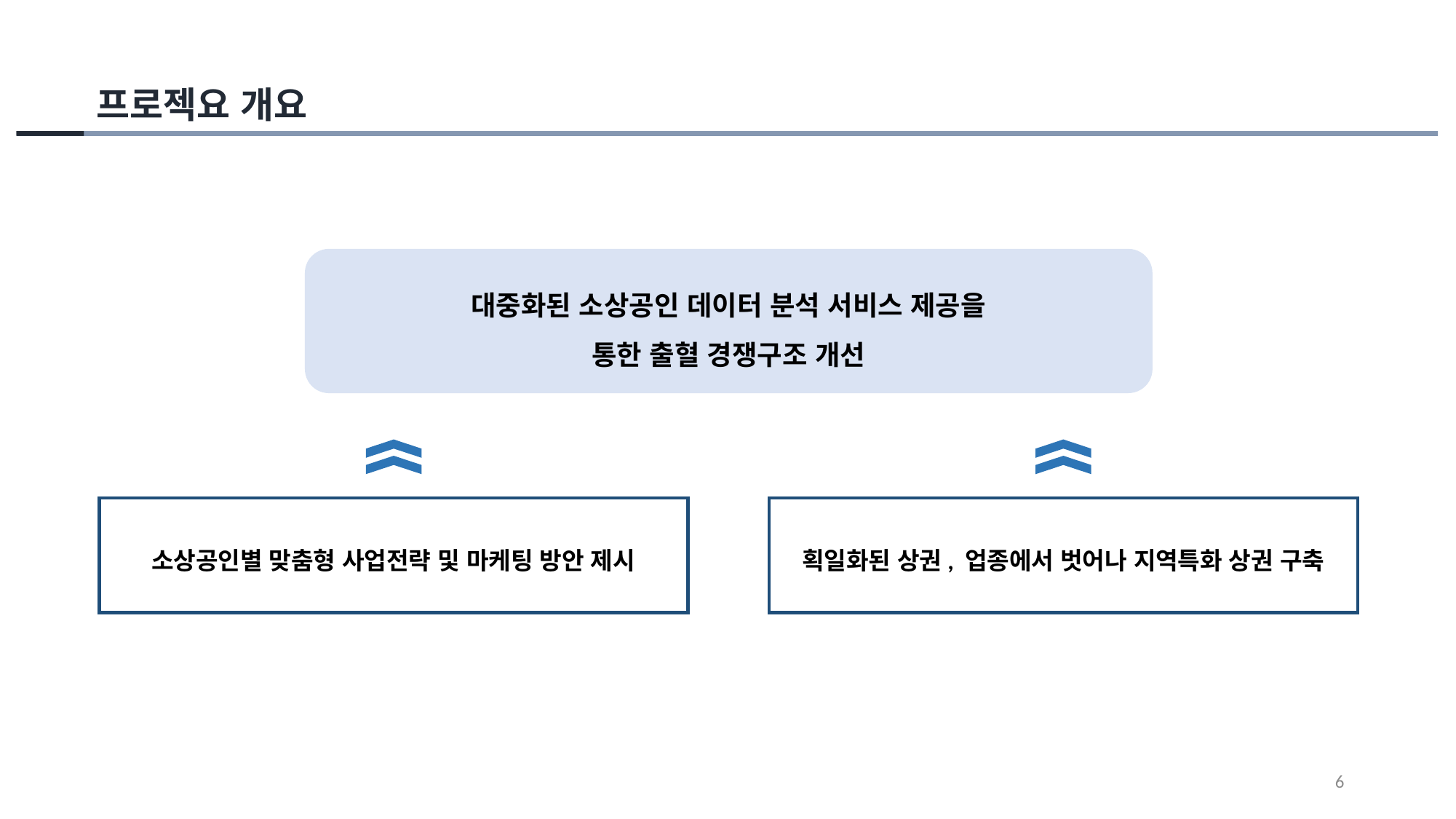

프로젝요 개요

대중화된 소상공인 데이터 분석 서비스 제공을
통한 출혈 경쟁구조 개선

소상공인별 맞춤형 사업전략 및 마케팅 방안 제시

획일화된 상권, 업종에서 벗어나 지역특화 상권 구축
6